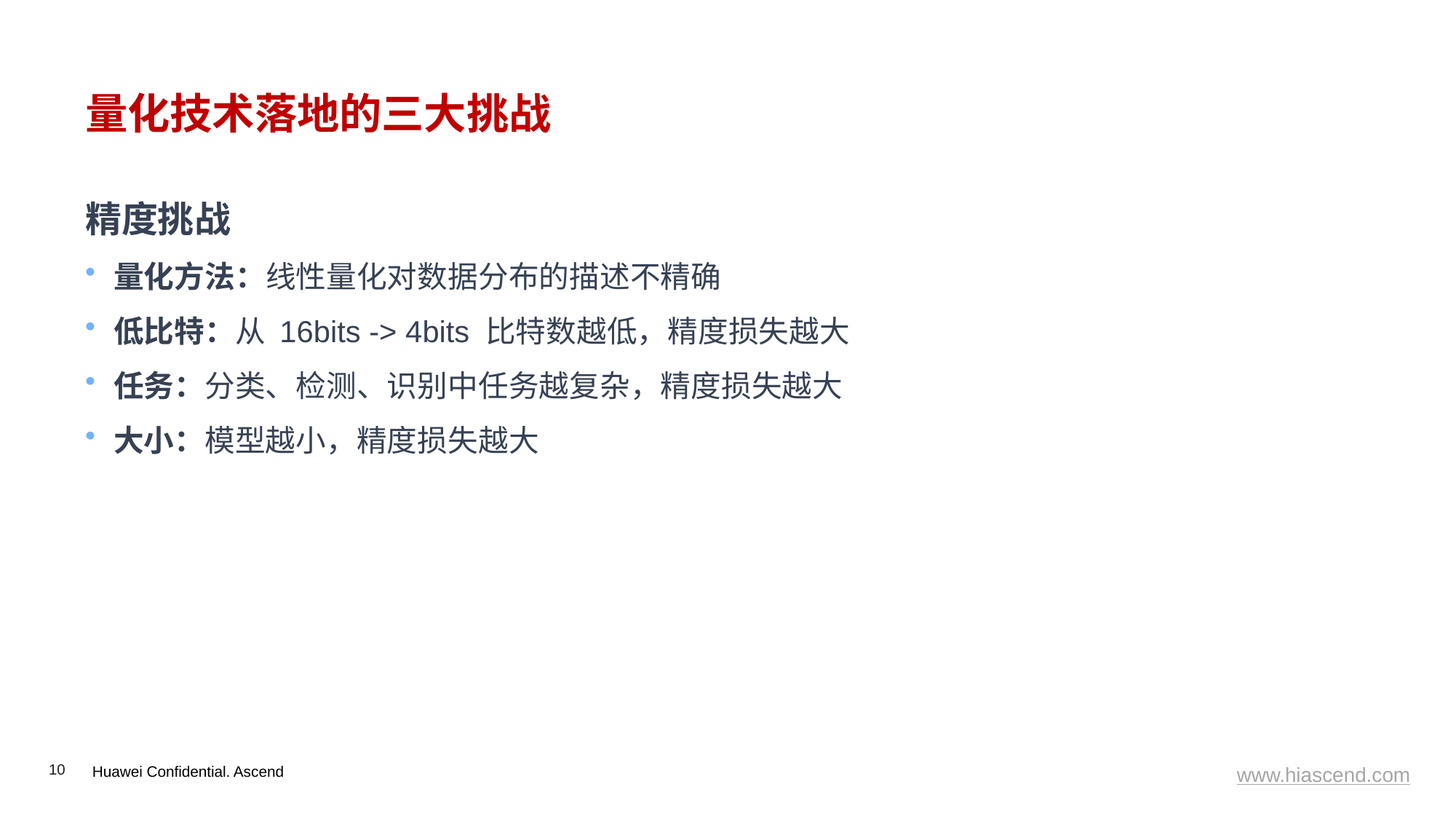

# 量化技术落地的三大挑战
精度挑战
量化方法：线性量化对数据分布的描述不精确
低比特：从 16bits -> 4bits 比特数越低，精度损失越大
任务：分类、检测、识别中任务越复杂，精度损失越大
大小：模型越小，精度损失越大